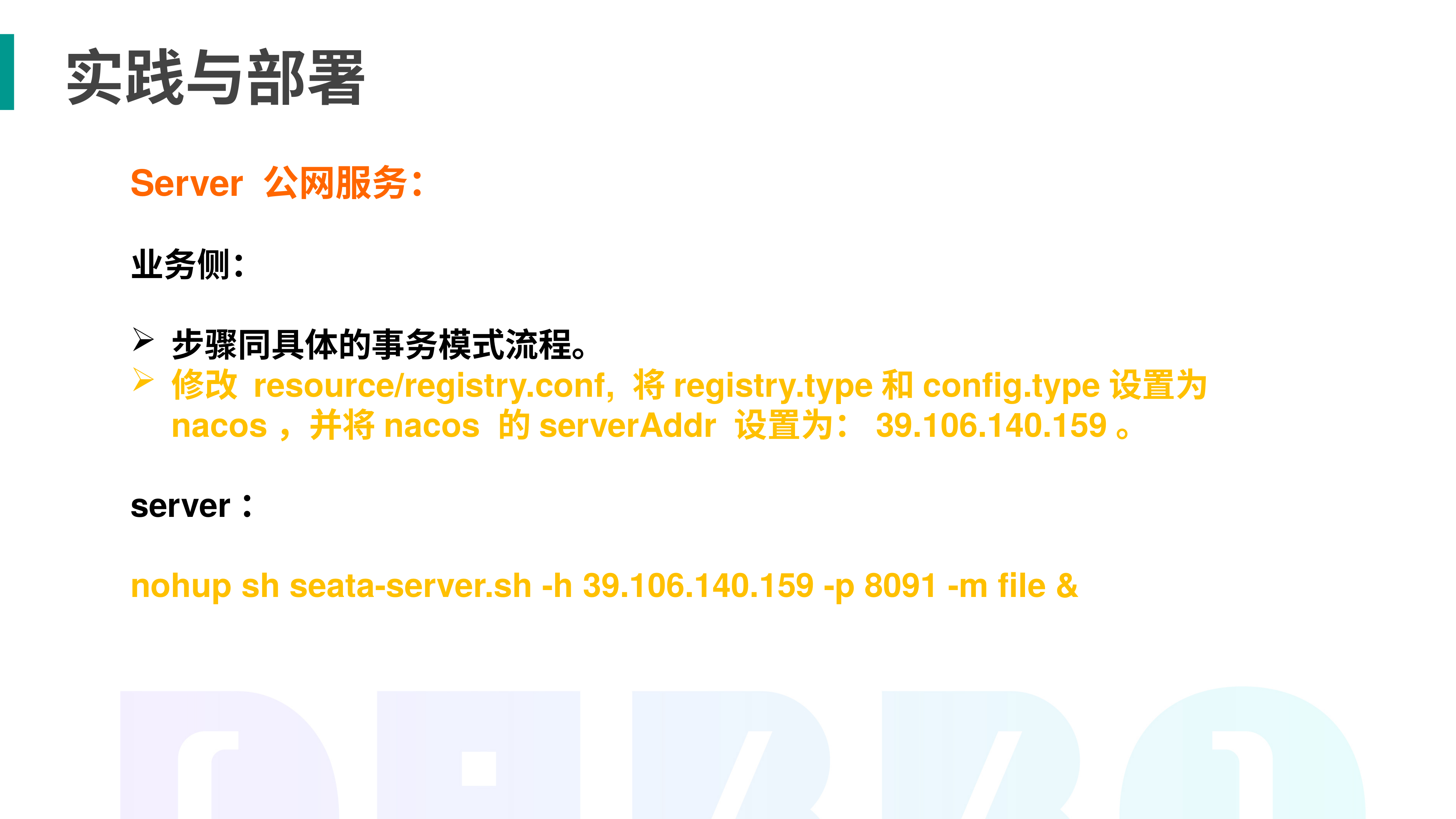

实践与部署
Server 公网服务：

业务侧：

步骤同具体的事务模式流程。
修改 resource/registry.conf, 将registry.type和config.type设置为nacos，并将nacos 的serverAddr 设置为：39.106.140.159。

server：

nohup sh seata-server.sh -h 39.106.140.159 -p 8091 -m file &